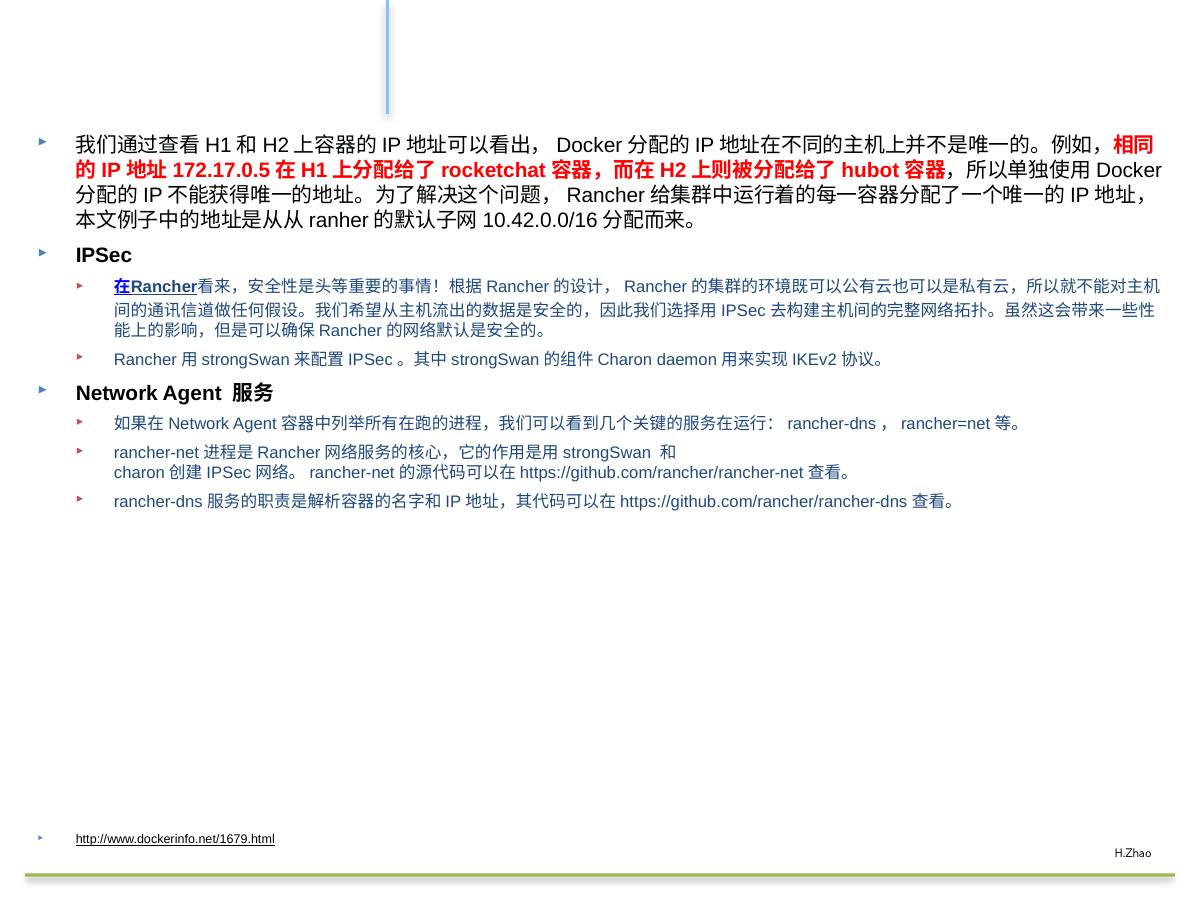

#

我们通过查看H1和H2上容器的IP地址可以看出，Docker分配的IP地址在不同的主机上并不是唯一的。例如，相同的IP地址172.17.0.5在H1上分配给了rocketchat容器，而在H2上则被分配给了hubot容器，所以单独使用Docker分配的IP不能获得唯一的地址。为了解决这个问题，Rancher给集群中运行着的每一容器分配了一个唯一的IP地址，本文例子中的地址是从从ranher的默认子网10.42.0.0/16分配而来。
IPSec
在Rancher看来，安全性是头等重要的事情！根据Rancher的设计，Rancher的集群的环境既可以公有云也可以是私有云，所以就不能对主机间的通讯信道做任何假设。我们希望从主机流出的数据是安全的，因此我们选择用IPSec去构建主机间的完整网络拓扑。虽然这会带来一些性能上的影响，但是可以确保Rancher的网络默认是安全的。
Rancher用strongSwan来配置IPSec。其中strongSwan的组件Charon daemon用来实现IKEv2协议。
Network Agent 服务
如果在Network Agent容器中列举所有在跑的进程，我们可以看到几个关键的服务在运行：rancher-dns，rancher=net等。
rancher-net进程是Rancher网络服务的核心，它的作用是用strongSwan 和 charon创建IPSec网络。rancher-net的源代码可以在https://github.com/rancher/rancher-net查看。
rancher-dns服务的职责是解析容器的名字和IP地址，其代码可以在https://github.com/rancher/rancher-dns查看。
http://www.dockerinfo.net/1679.html